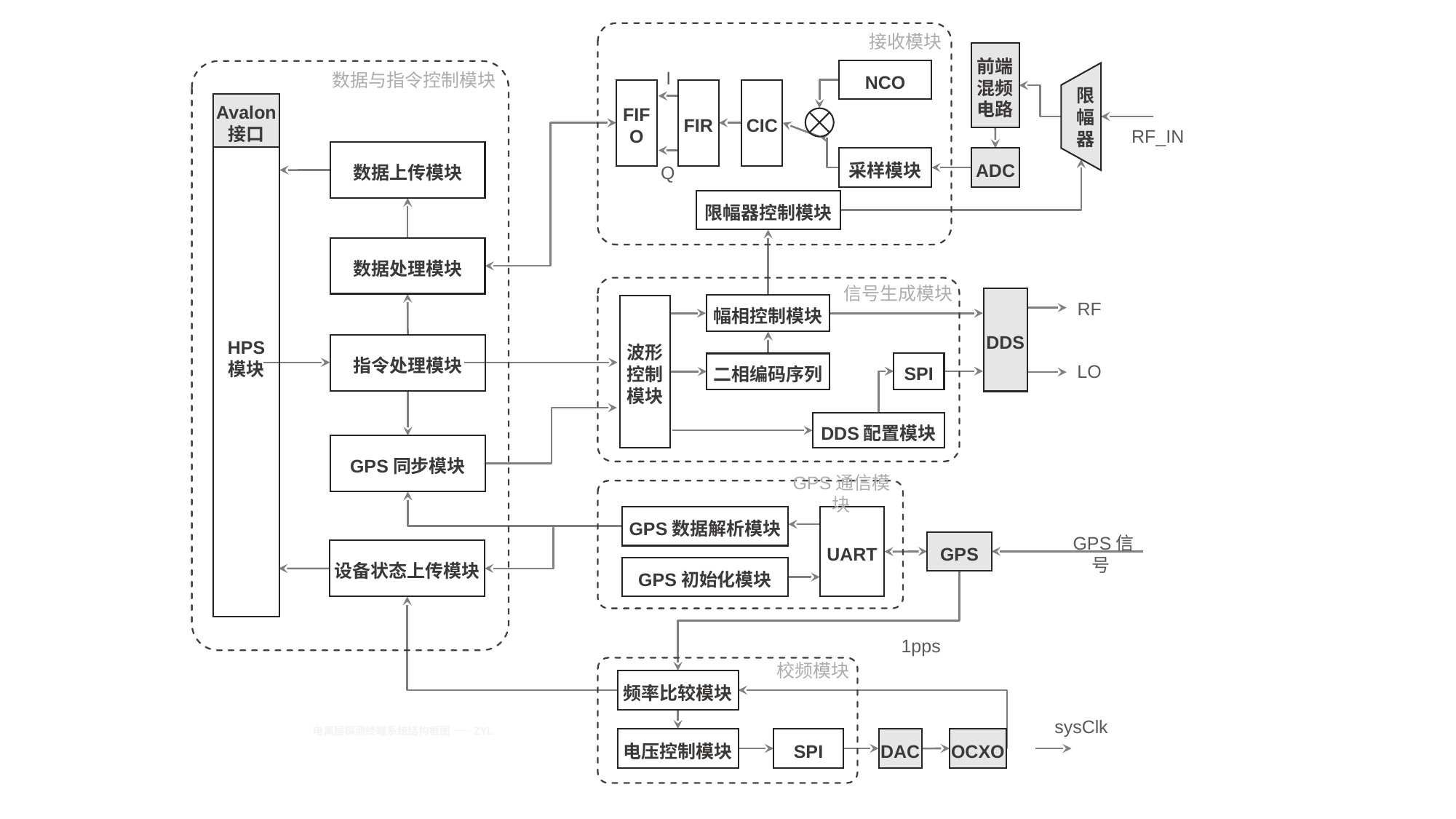

接收模块
前端
混频
电路
数据与指令控制模块
I
NCO

FIFO
FIR
CIC
Avalon
接口
HPS
模块
限幅器

RF_IN
数据上传模块
采样模块
ADC
Q
限幅器控制模块
数据处理模块

信号生成模块
RF
DDS
幅相控制模块
波形控制模块
指令处理模块
LO
SPI
二相编码序列

DDS配置模块
GPS同步模块
GPS通信模块

GPS数据解析模块
UART
 GPS信号
GPS
设备状态上传模块
GPS初始化模块
1pps
校频模块

频率比较模块
sysClk
电离层探测终端系统结构框图——ZYL
电压控制模块
SPI
DAC
OCXO